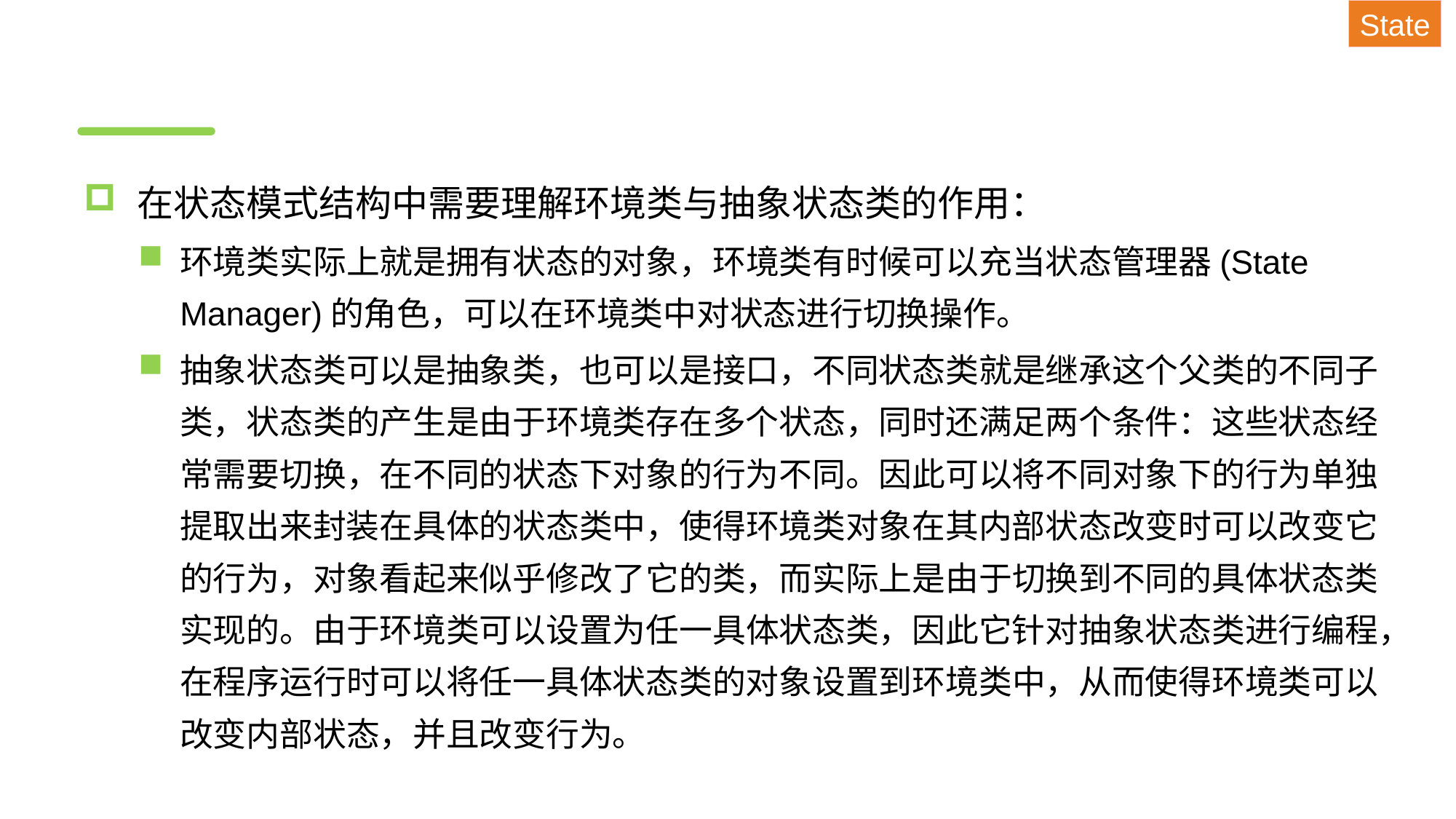

State
#
在状态模式结构中需要理解环境类与抽象状态类的作用：
环境类实际上就是拥有状态的对象，环境类有时候可以充当状态管理器(State Manager)的角色，可以在环境类中对状态进行切换操作。
抽象状态类可以是抽象类，也可以是接口，不同状态类就是继承这个父类的不同子类，状态类的产生是由于环境类存在多个状态，同时还满足两个条件：这些状态经常需要切换，在不同的状态下对象的行为不同。因此可以将不同对象下的行为单独提取出来封装在具体的状态类中，使得环境类对象在其内部状态改变时可以改变它的行为，对象看起来似乎修改了它的类，而实际上是由于切换到不同的具体状态类实现的。由于环境类可以设置为任一具体状态类，因此它针对抽象状态类进行编程，在程序运行时可以将任一具体状态类的对象设置到环境类中，从而使得环境类可以改变内部状态，并且改变行为。
224